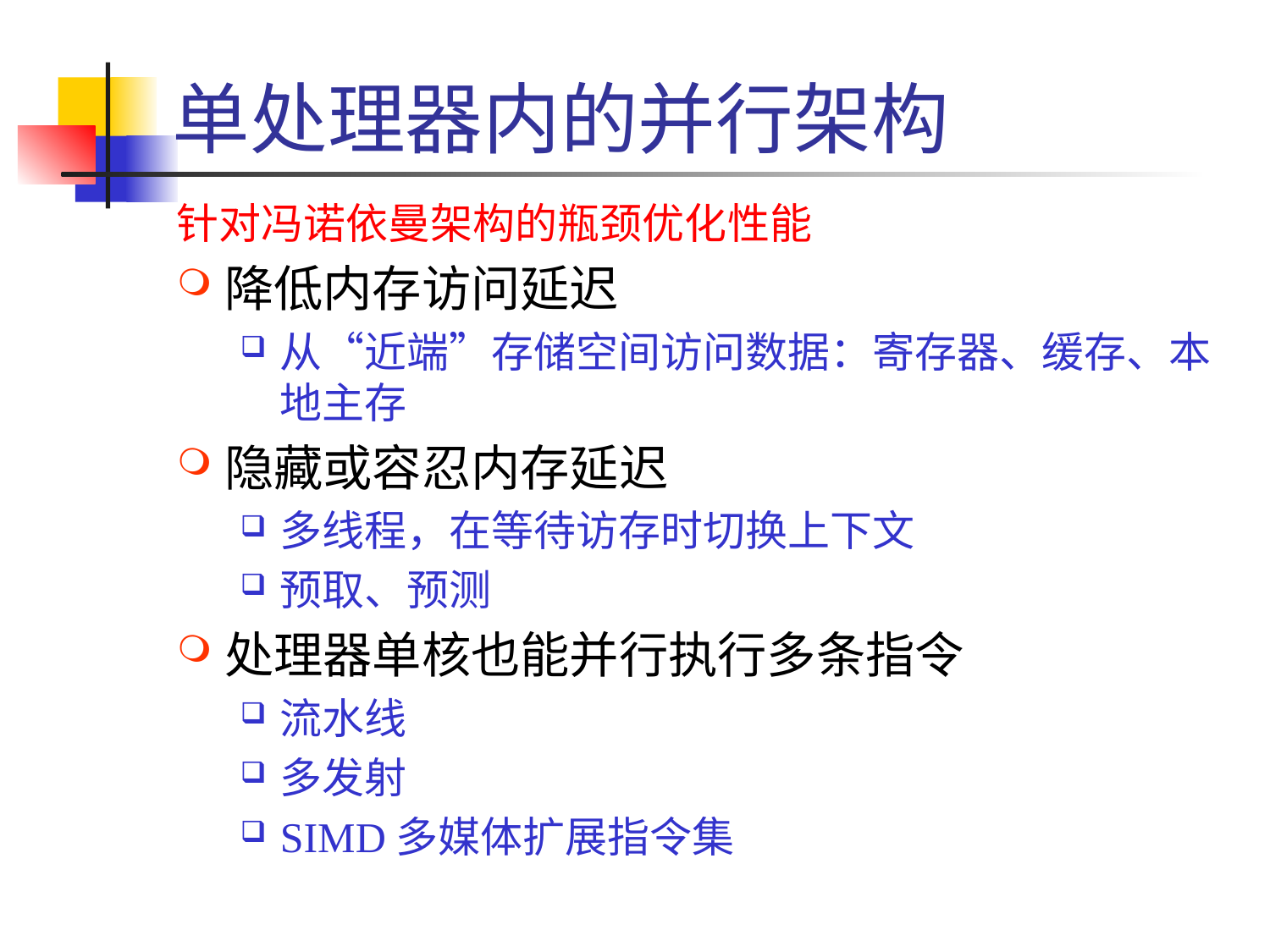

# 单处理器内的并行架构
针对冯诺依曼架构的瓶颈优化性能
降低内存访问延迟
从“近端”存储空间访问数据：寄存器、缓存、本地主存
隐藏或容忍内存延迟
多线程，在等待访存时切换上下文
预取、预测
处理器单核也能并行执行多条指令
流水线
多发射
SIMD多媒体扩展指令集